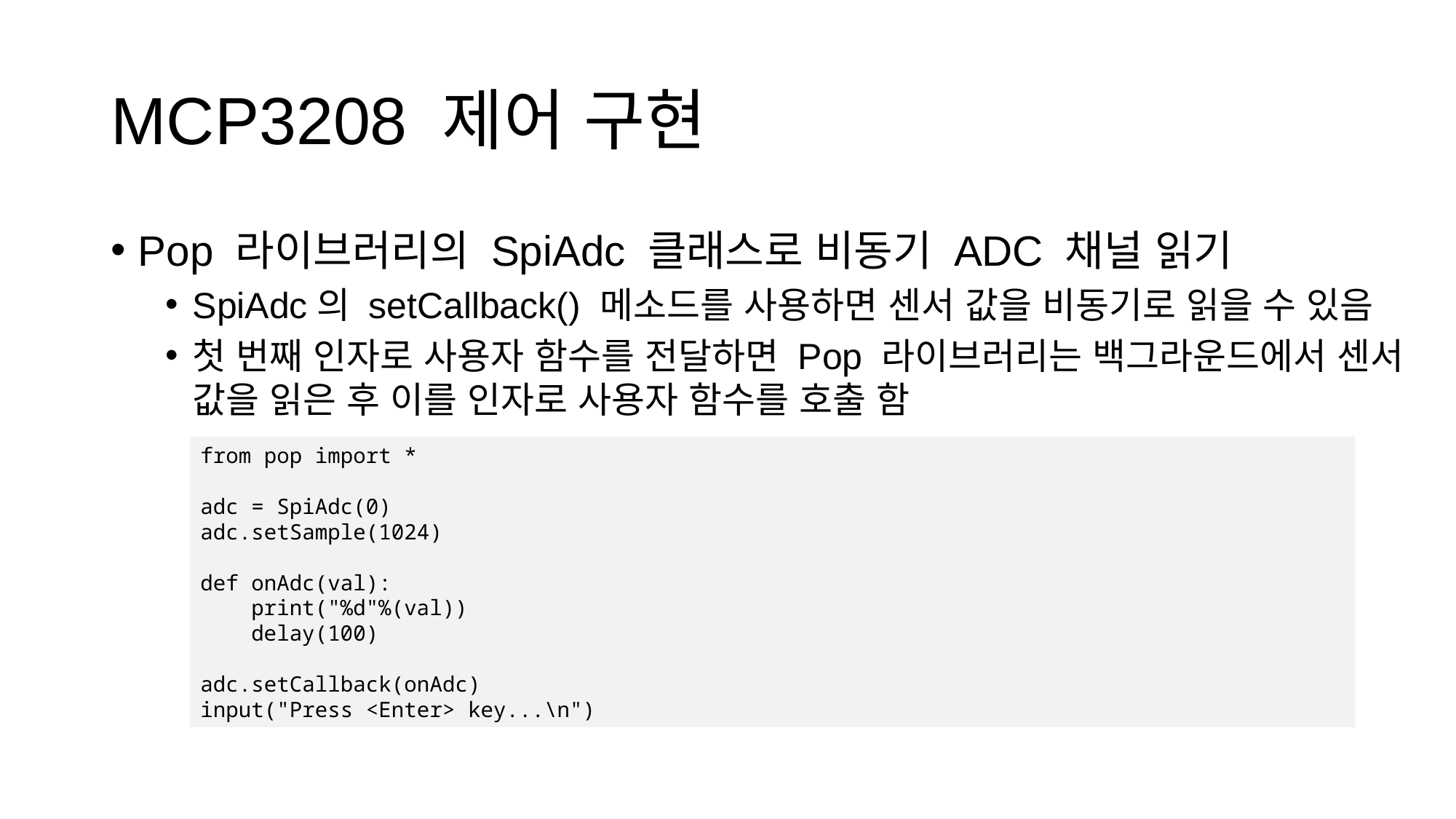

# MCP3208 제어 구현
Pop 라이브러리의 SpiAdc 클래스로 비동기 ADC 채널 읽기
SpiAdc의 setCallback() 메소드를 사용하면 센서 값을 비동기로 읽을 수 있음
첫 번째 인자로 사용자 함수를 전달하면 Pop 라이브러리는 백그라운드에서 센서 값을 읽은 후 이를 인자로 사용자 함수를 호출 함
from pop import *

adc = SpiAdc(0)
adc.setSample(1024)

def onAdc(val):
    print("%d"%(val))
    delay(100)

adc.setCallback(onAdc)
input("Press <Enter> key...\n")